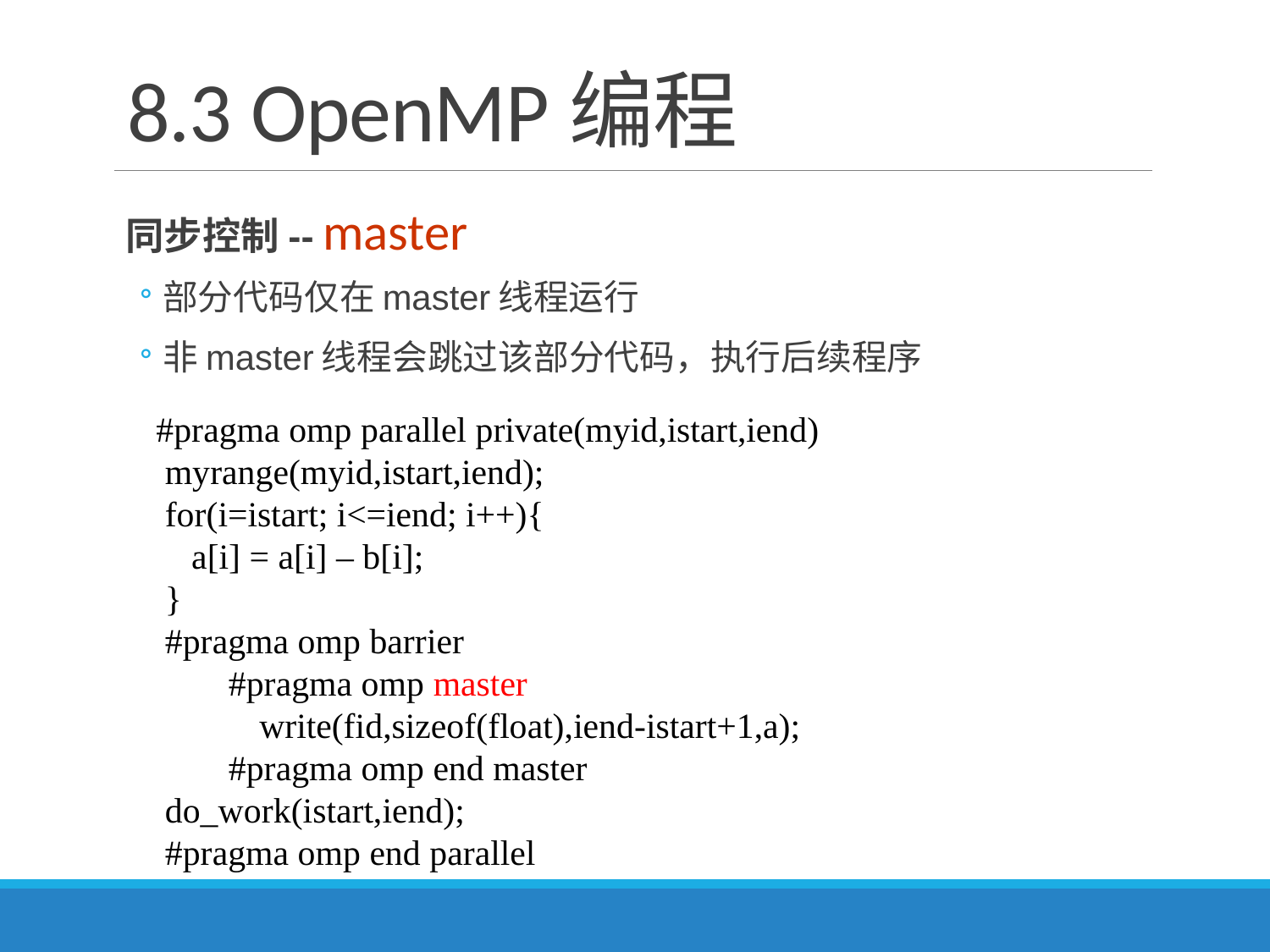

# 8.3 OpenMP编程
同步控制-- master
部分代码仅在master线程运行
非master线程会跳过该部分代码，执行后续程序
#pragma omp parallel private(myid,istart,iend)
 myrange(myid,istart,iend);
 for(i=istart; i<=iend; i++){
    a[i] = a[i] – b[i];
 }
 #pragma omp barrier
 #pragma omp master
 	write(fid,sizeof(float),iend-istart+1,a);
 #pragma omp end master
 do_work(istart,iend);
 #pragma omp end parallel
80